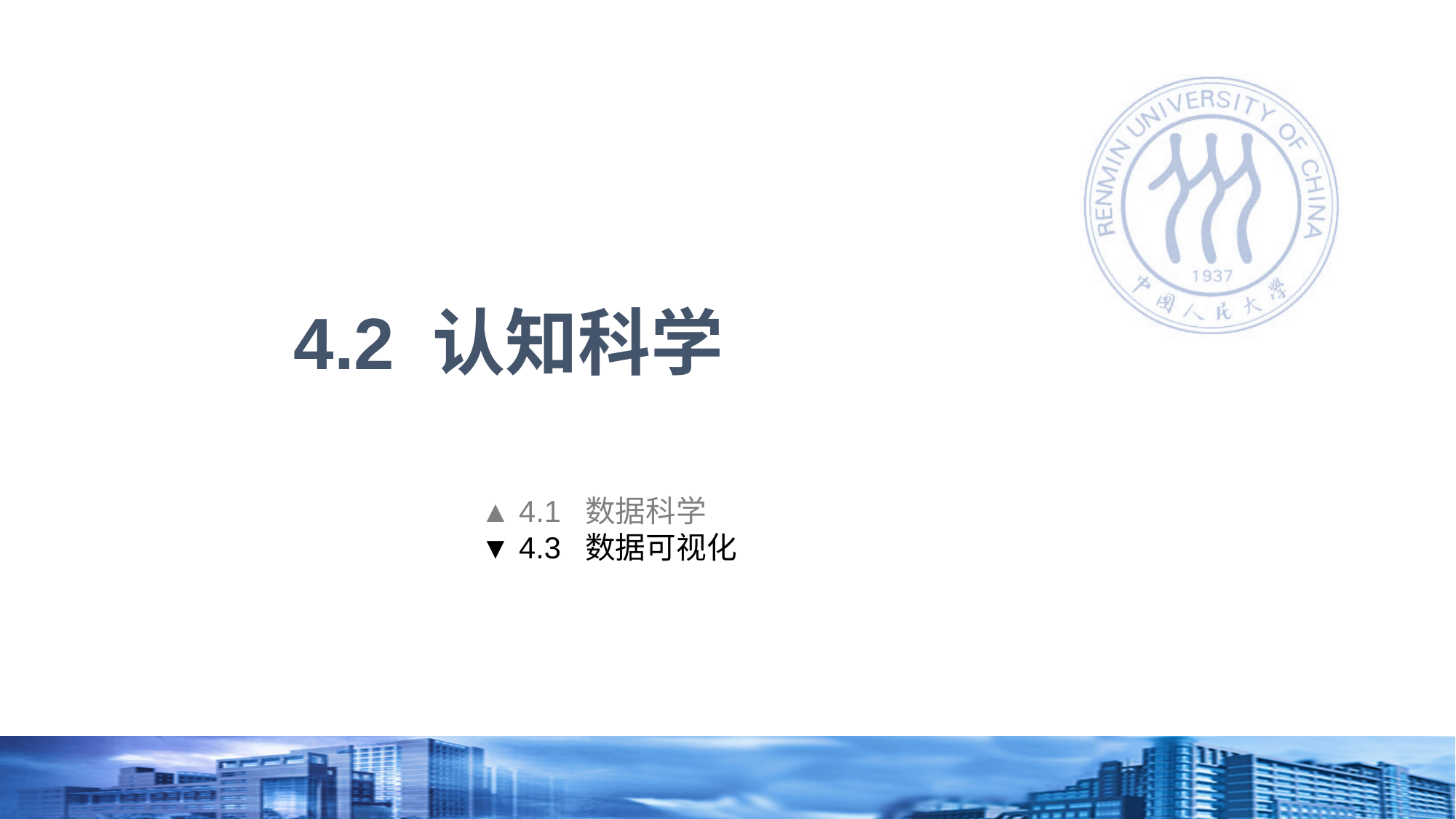

# 4.2 认知科学
▲ 4.1  数据科学
▼ 4.3  数据可视化